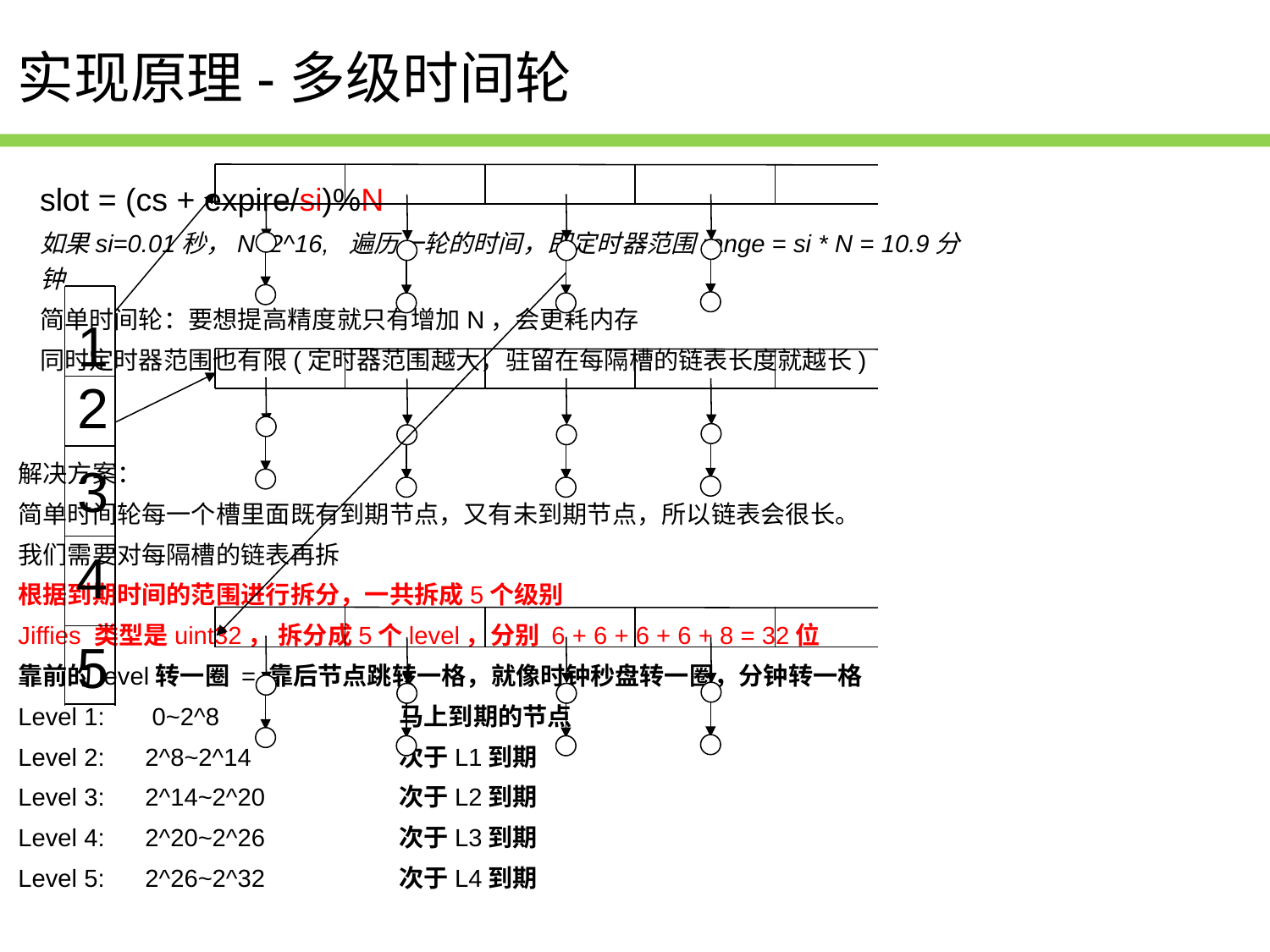

实现原理-多级时间轮

1

2
3
4

5
slot = (cs + expire/si)%N
如果si=0.01秒，N=2^16,  遍历一轮的时间，即定时器范围range = si * N = 10.9分钟
简单时间轮：要想提高精度就只有增加N，会更耗内存
同时定时器范围也有限(定时器范围越大，驻留在每隔槽的链表长度就越长)

解决方案：
简单时间轮每一个槽里面既有到期节点，又有未到期节点，所以链表会很长。
我们需要对每隔槽的链表再拆
根据到期时间的范围进行拆分，一共拆成5个级别
Jiffies 类型是uint32， 拆分成5个level，分别 6 + 6 + 6 + 6 + 8 = 32位
靠前的level转一圈 = 靠后节点跳转一格，就像时钟秒盘转一圈，分钟转一格
Level 1:	 0~2^8		马上到期的节点
Level 2:	2^8~2^14		次于L1到期
Level 3:	2^14~2^20 	次于L2到期
Level 4:	2^20~2^26		次于L3到期
Level 5:	2^26~2^32		次于L4到期